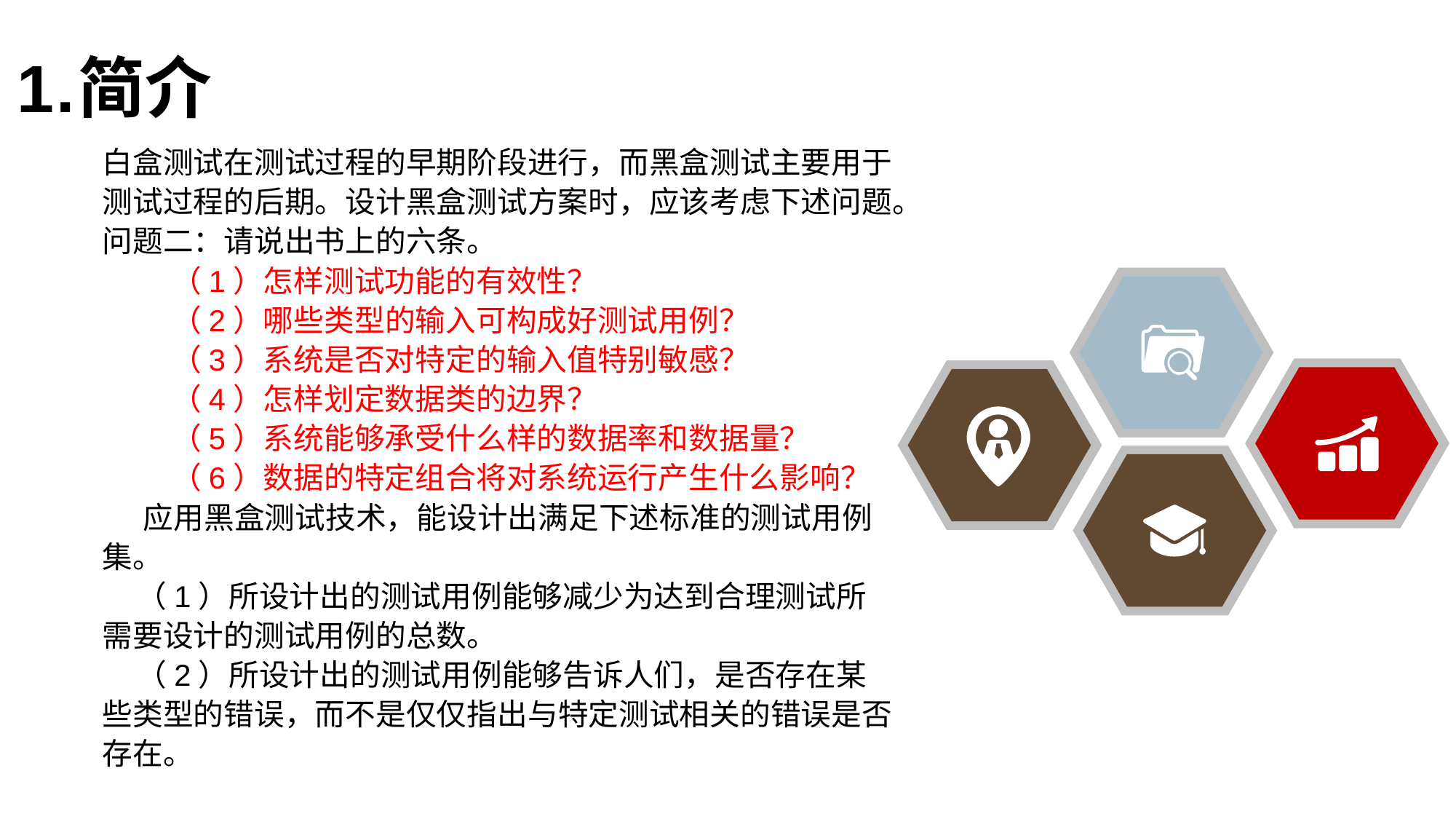

简介
白盒测试在测试过程的早期阶段进行，而黑盒测试主要用于测试过程的后期。设计黑盒测试方案时，应该考虑下述问题。
问题二：请说出书上的六条。
（1）怎样测试功能的有效性？
（2）哪些类型的输入可构成好测试用例？
（3）系统是否对特定的输入值特别敏感？
（4）怎样划定数据类的边界？
（5）系统能够承受什么样的数据率和数据量？
（6）数据的特定组合将对系统运行产生什么影响？
     应用黑盒测试技术，能设计出满足下述标准的测试用例集。
    （1）所设计出的测试用例能够减少为达到合理测试所需要设计的测试用例的总数。
    （2）所设计出的测试用例能够告诉人们，是否存在某些类型的错误，而不是仅仅指出与特定测试相关的错误是否存在。